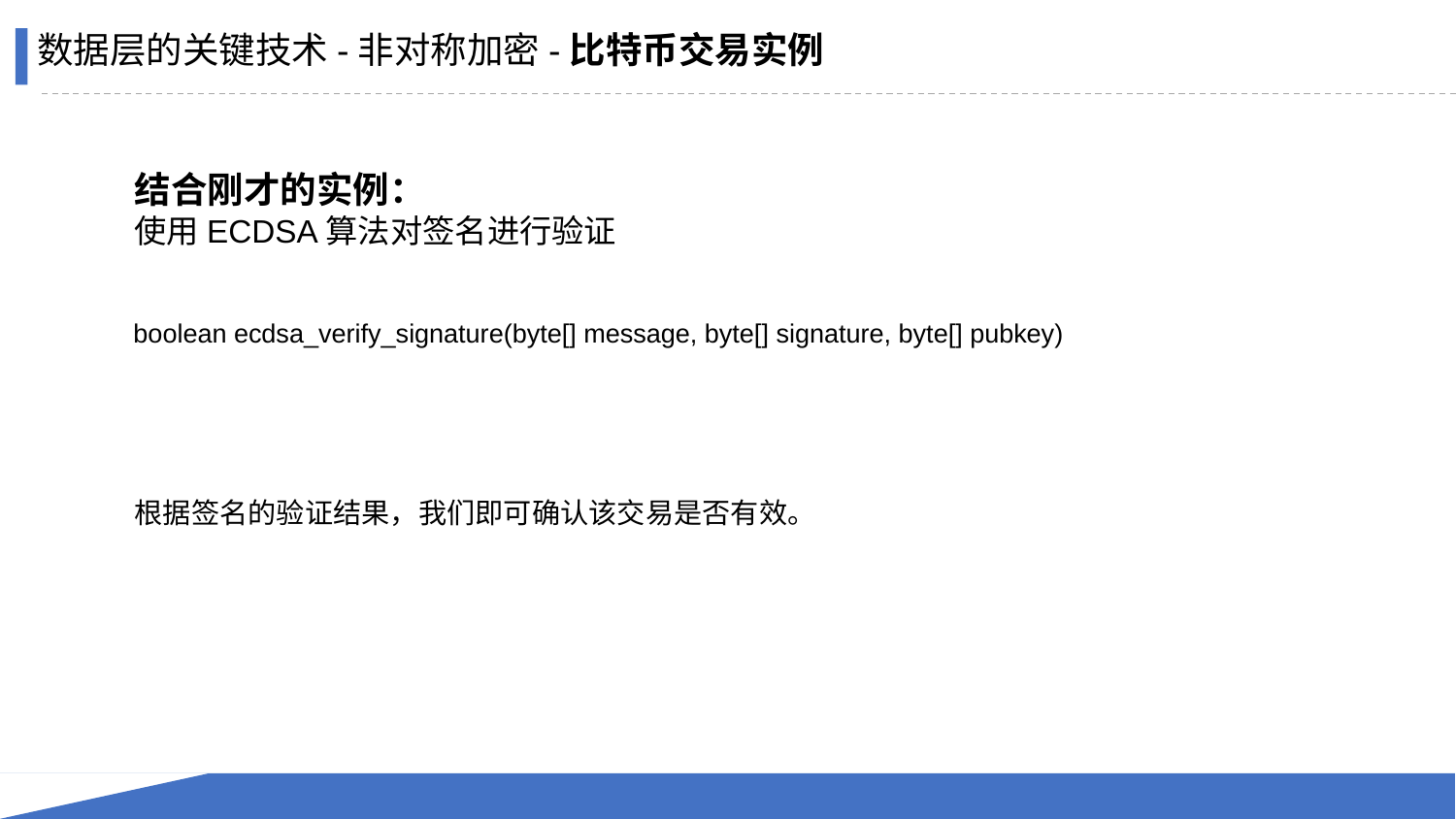

数据层的关键技术-非对称加密-比特币交易实例

结合刚才的实例：
使用ECDSA算法对签名进行验证

boolean ecdsa_verify_signature(byte[] message, byte[] signature, byte[] pubkey)
根据签名的验证结果，我们即可确认该交易是否有效。
69